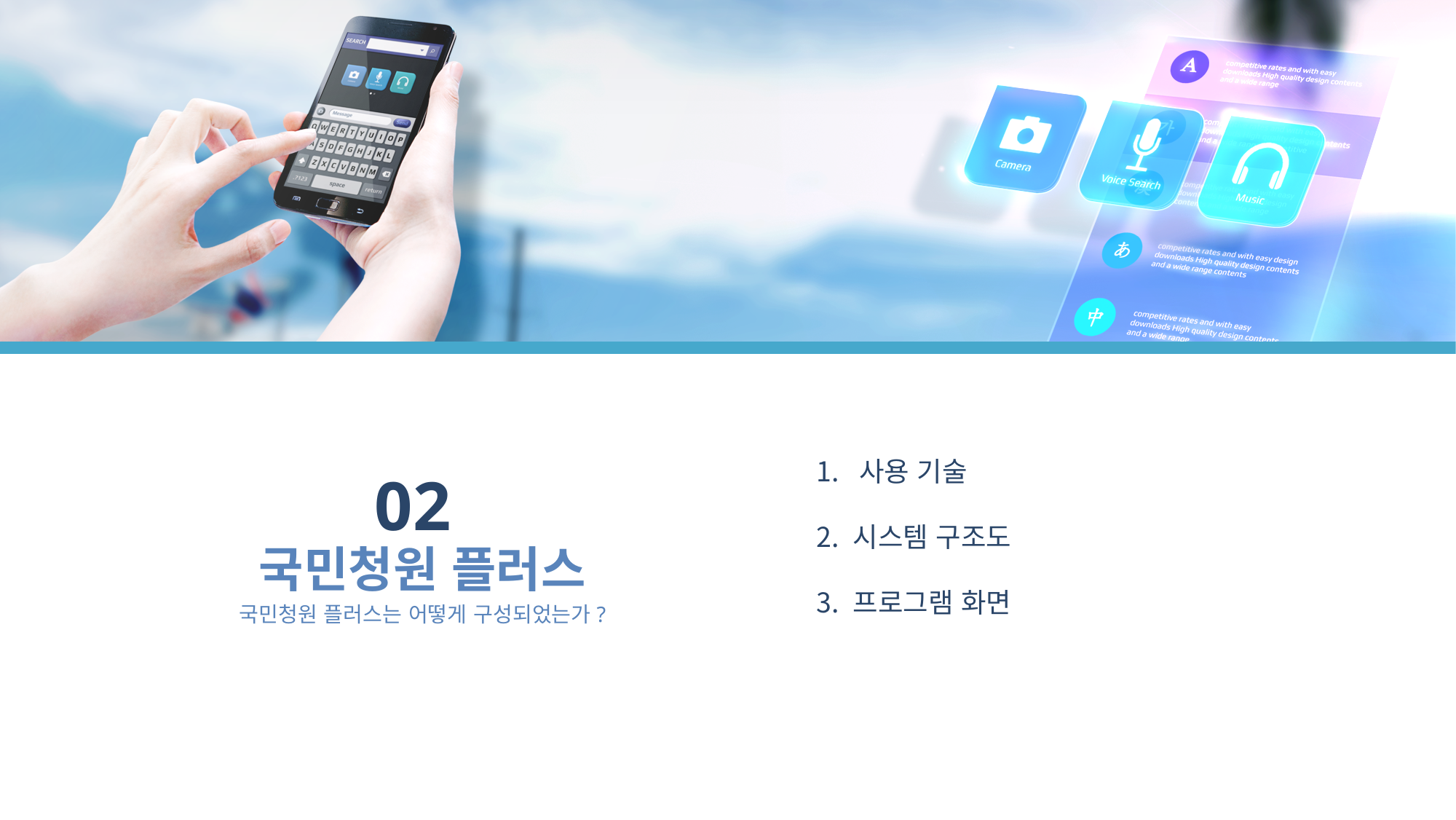

사용 기술
 시스템 구조도
 프로그램 화면

02
국민청원 플러스
국민청원 플러스는 어떻게 구성되었는가?